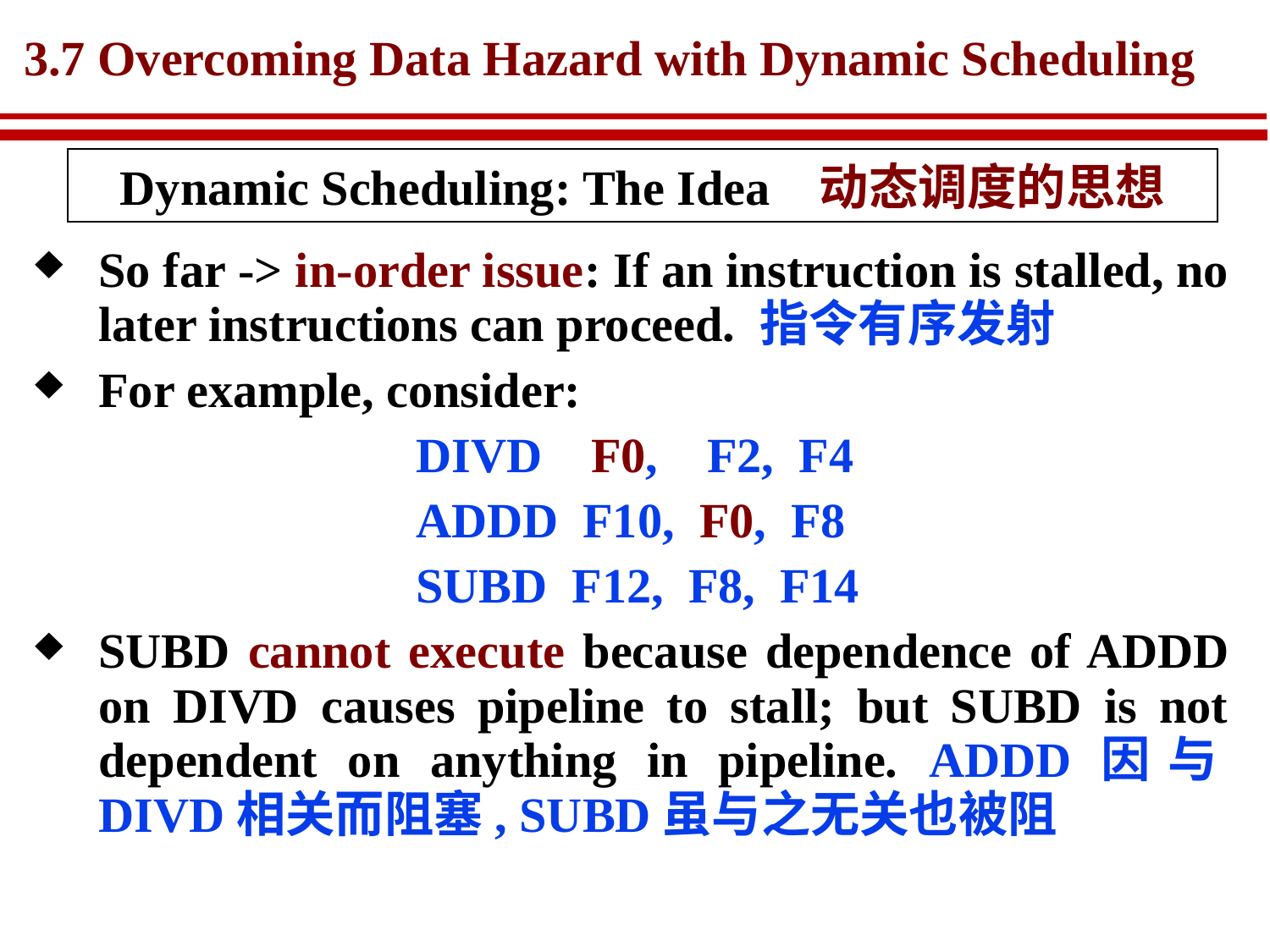

# 3.7 Overcoming Data Hazard with Dynamic Scheduling
Dynamic Scheduling: The Idea   动态调度的思想
So far -> in-order issue: If an instruction is stalled, no later instructions can proceed. 指令有序发射
For example, consider:
DIVD    F0,    F2,  F4
ADDD  F10,  F0,  F8
SUBD  F12,  F8,  F14
SUBD cannot execute because dependence of ADDD on DIVD causes pipeline to stall; but SUBD is not dependent on anything in pipeline. ADDD因与DIVD相关而阻塞, SUBD虽与之无关也被阻